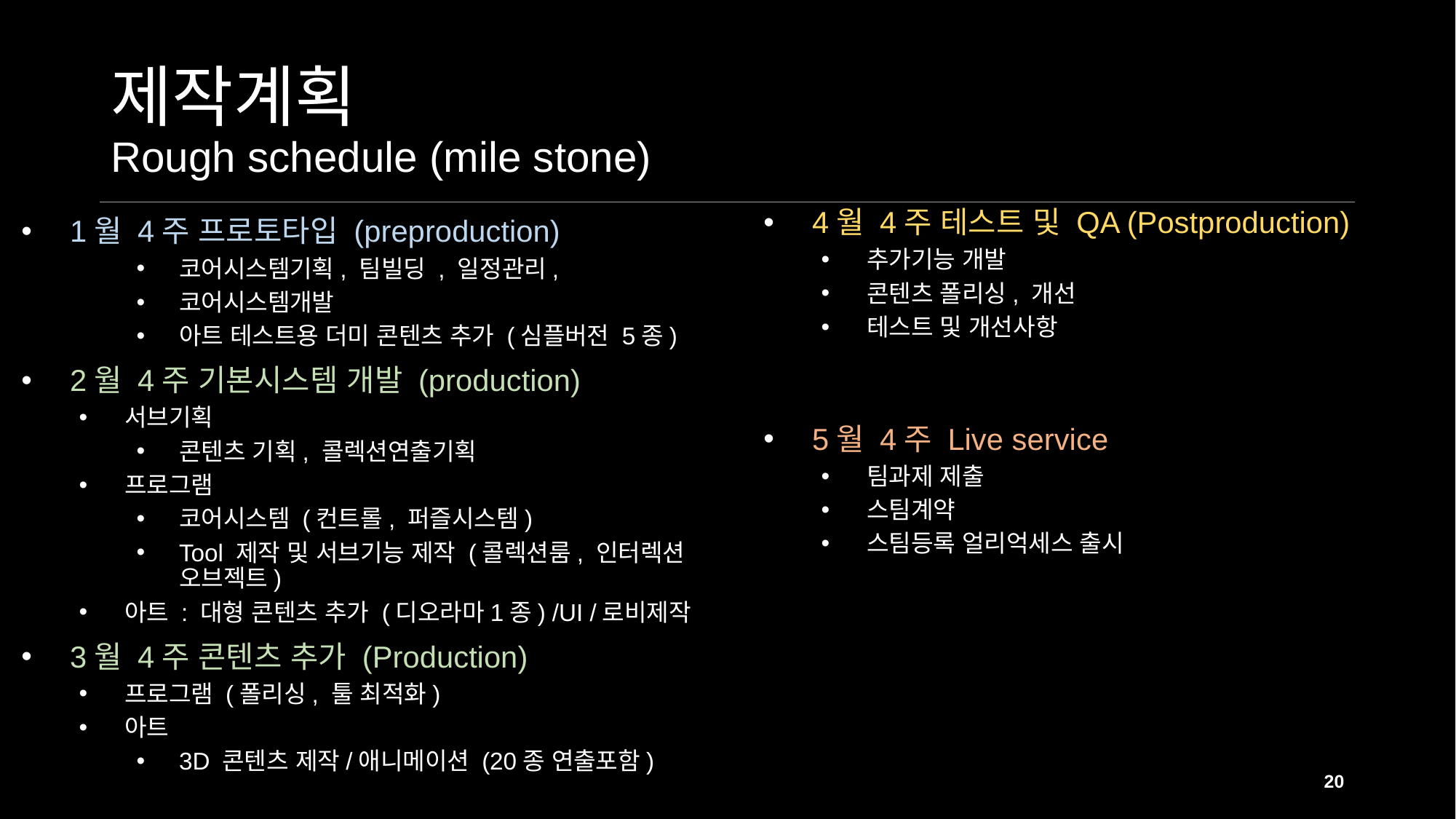

# 제작계획 Rough schedule (mile stone)
4월 4주 테스트 및 QA (Postproduction)
추가기능 개발
콘텐츠 폴리싱, 개선
테스트 및 개선사항

5월 4주 Live service
팀과제 제출
스팀계약
스팀등록 얼리억세스 출시
1월 4주 프로토타입 (preproduction)
코어시스템기획, 팀빌딩 , 일정관리,
코어시스템개발
아트 테스트용 더미 콘텐츠 추가 (심플버전 5종)
2월 4주 기본시스템 개발 (production)
서브기획
콘텐츠 기획, 콜렉션연출기획
프로그램
코어시스템 (컨트롤, 퍼즐시스템)
Tool 제작 및 서브기능 제작 (콜렉션룸, 인터렉션 오브젝트)
아트 : 대형 콘텐츠 추가 (디오라마1종) /UI /로비제작
3월 4주 콘텐츠 추가 (Production)
프로그램 (폴리싱, 툴 최적화)
아트
3D 콘텐츠 제작/애니메이션 (20종 연출포함)
20